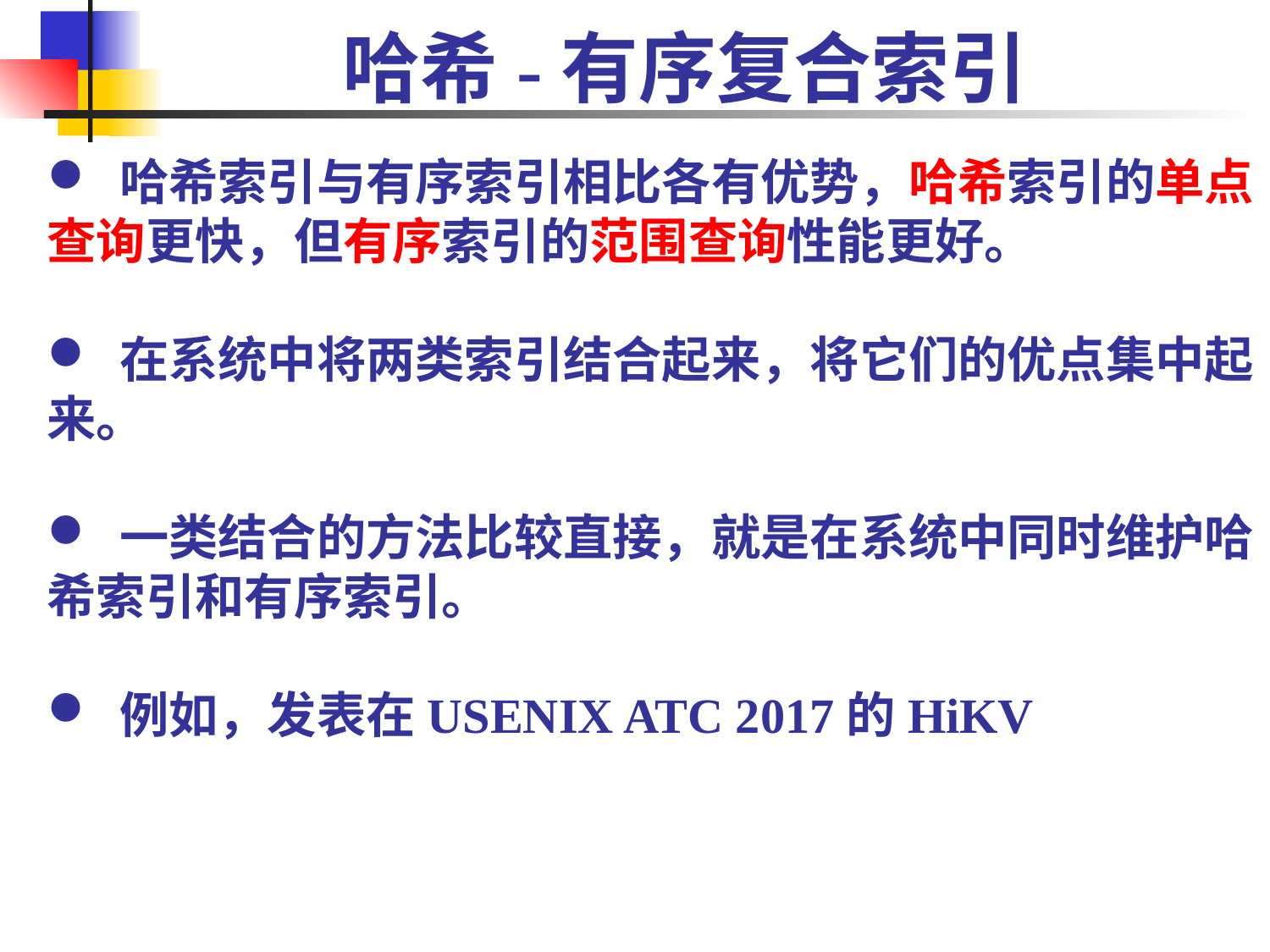

# 哈希-有序复合索引
 哈希索引与有序索引相比各有优势，哈希索引的单点查询更快，但有序索引的范围查询性能更好。

 在系统中将两类索引结合起来，将它们的优点集中起来。

 一类结合的方法比较直接，就是在系统中同时维护哈希索引和有序索引。

 例如，发表在USENIX ATC 2017的HiKV